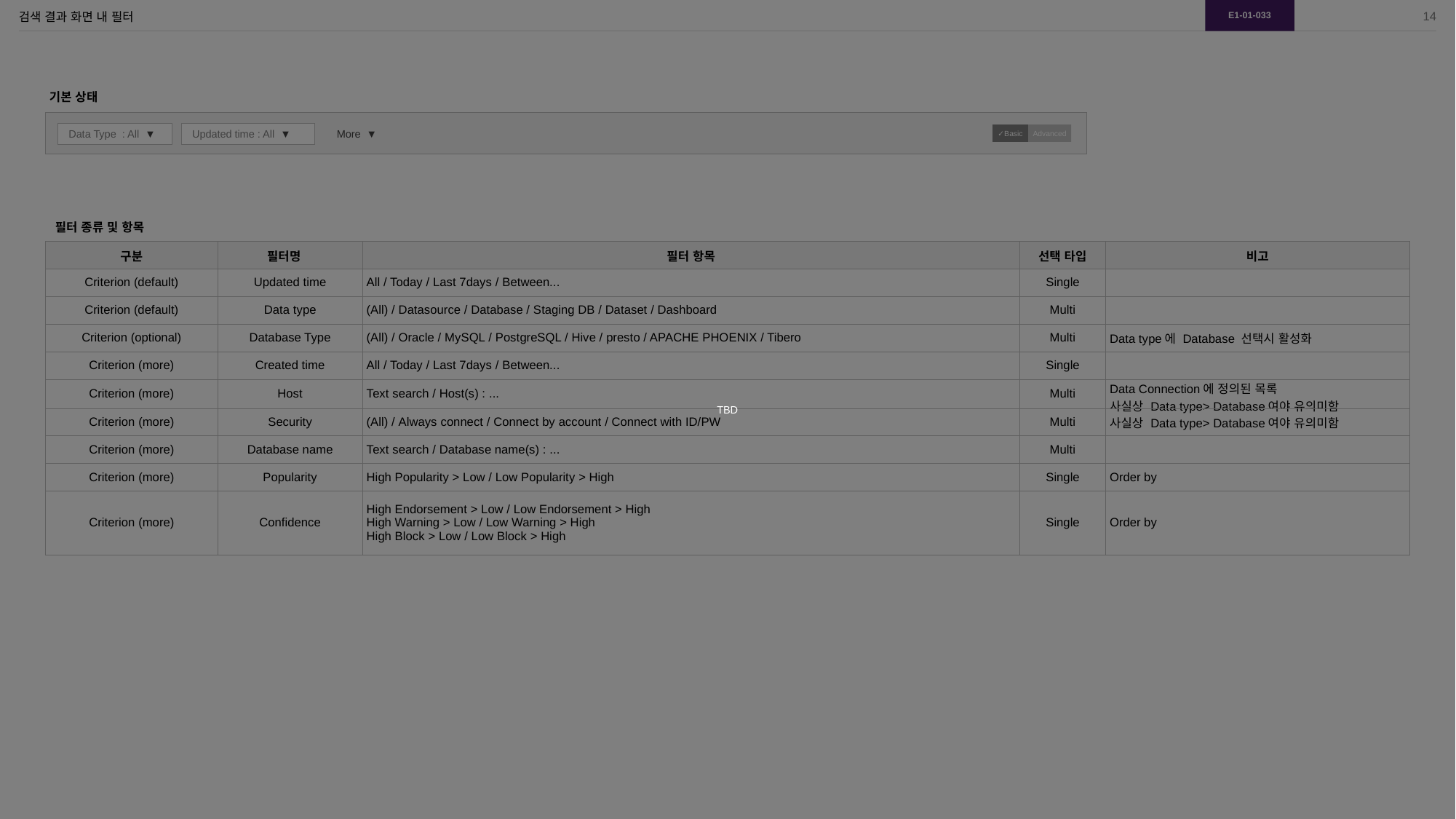

TBD
E1-01-033
14
# 검색 결과 화면 내 필터

기본 상태

Data Type  : All  ▼
Updated time : All  ▼
More  ▼
✓Basic
Advanced
필터 종류 및 항목
| 구분 | 필터명 | 필터 항목 | 선택 타입 | 비고 |
| --- | --- | --- | --- | --- |
| Criterion (default) | Updated time | All / Today / Last 7days / Between... | Single |  |
| Criterion (default) | Data type | (All) / Datasource / Database / Staging DB / Dataset / Dashboard | Multi |  |
| Criterion (optional) | Database Type | (All) / Oracle / MySQL / PostgreSQL / Hive / presto / APACHE PHOENIX / Tibero | Multi | Data type에 Database 선택시 활성화 |
| Criterion (more) | Created time | All / Today / Last 7days / Between... | Single |  |
| Criterion (more) | Host | Text search / Host(s) : ... | Multi | Data Connection에 정의된 목록 사실상 Data type> Database여야 유의미함 |
| Criterion (more) | Security | (All) / Always connect / Connect by account / Connect with ID/PW | Multi | 사실상 Data type> Database여야 유의미함 |
| Criterion (more) | Database name | Text search / Database name(s) : ... | Multi |  |
| Criterion (more) | Popularity | High Popularity > Low / Low Popularity > High | Single | Order by |
| Criterion (more) | Confidence | High Endorsement > Low / Low Endorsement > High High Warning > Low / Low Warning > High High Block > Low / Low Block > High | Single | Order by |